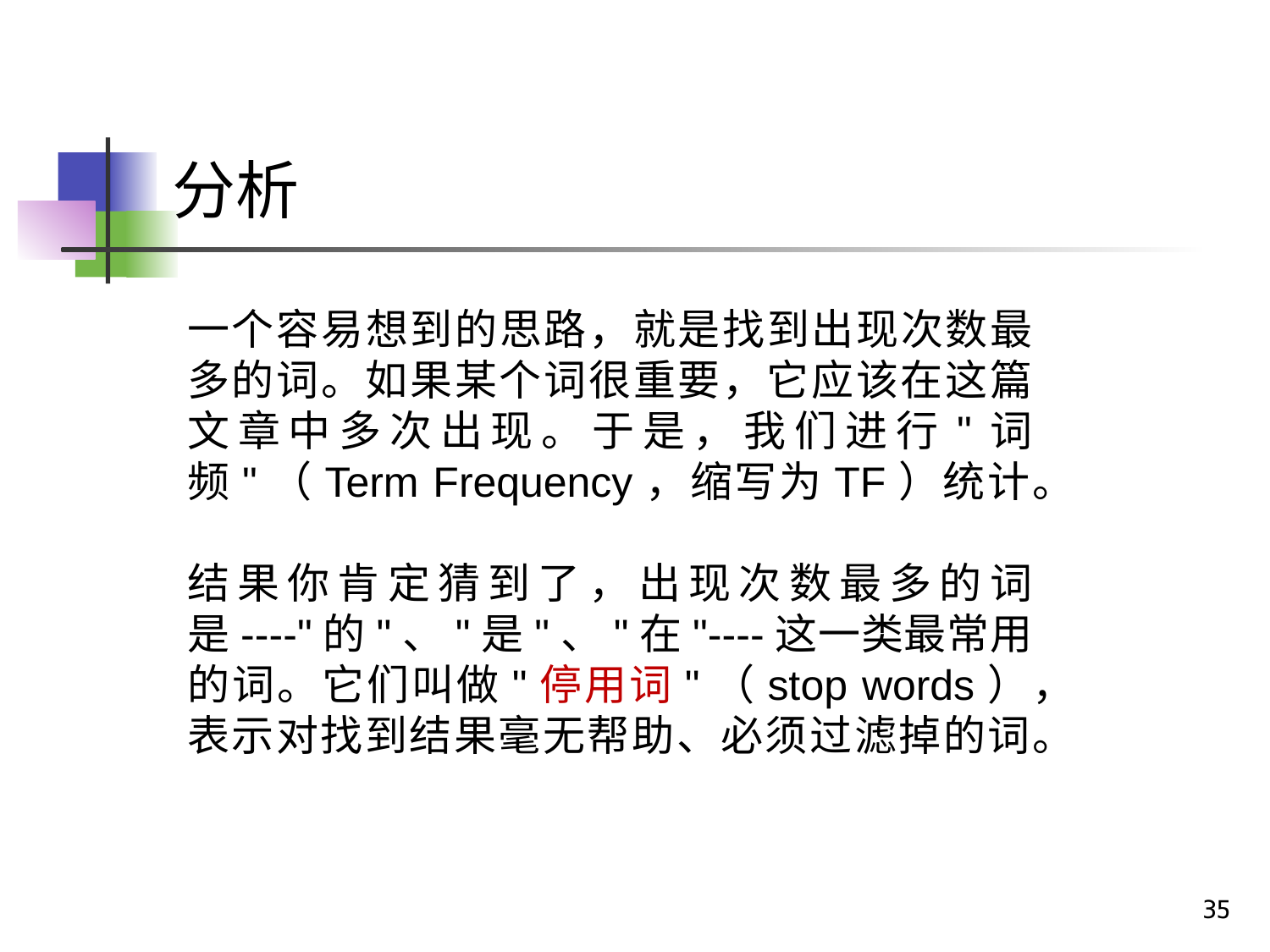

# 分析
一个容易想到的思路，就是找到出现次数最多的词。如果某个词很重要，它应该在这篇文章中多次出现。于是，我们进行"词频"（Term Frequency，缩写为TF）统计。

结果你肯定猜到了，出现次数最多的词是----"的"、"是"、"在"----这一类最常用的词。它们叫做"停用词"（stop words），表示对找到结果毫无帮助、必须过滤掉的词。
35